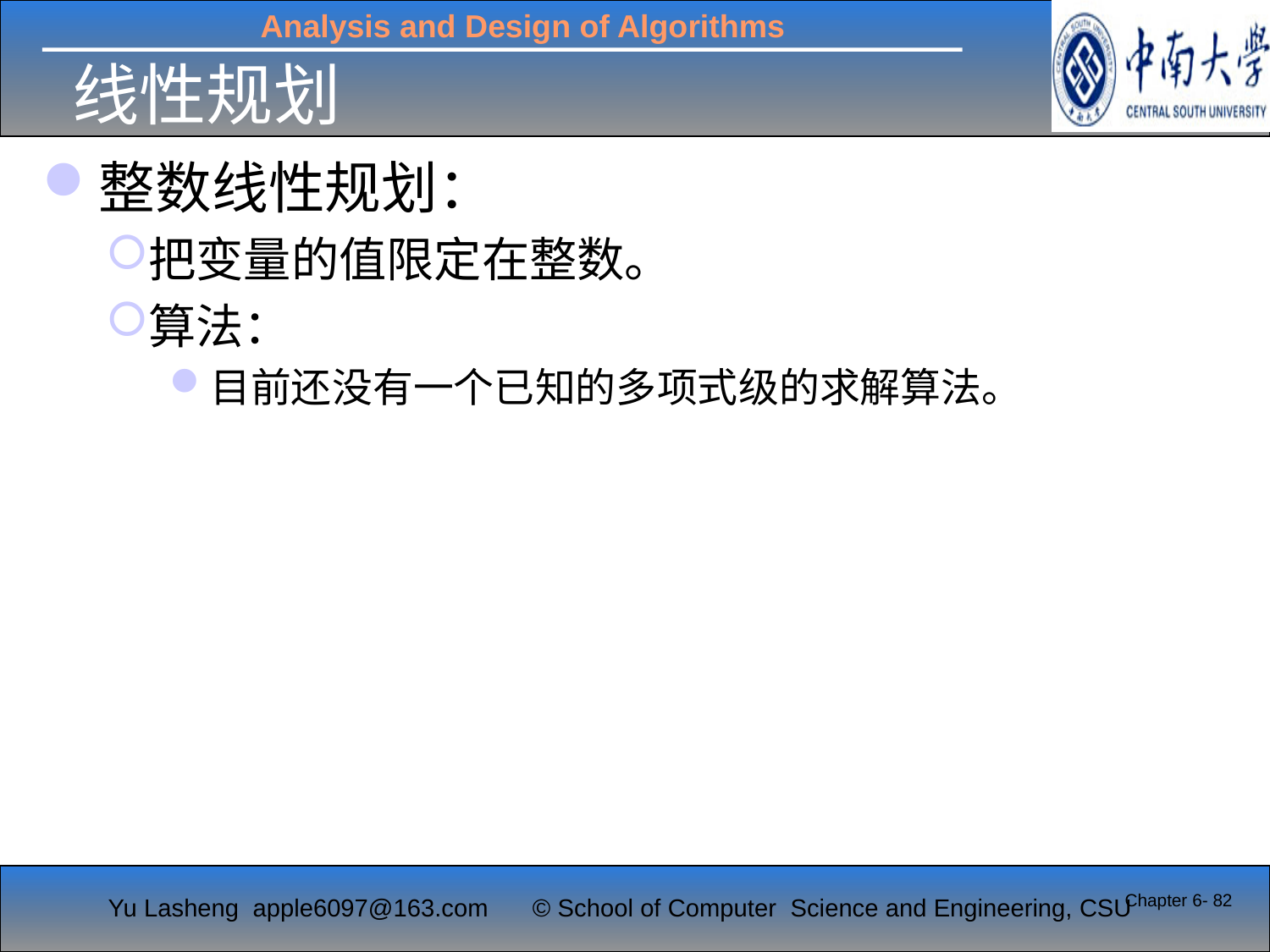

# 线性规划
整数线性规划：
把变量的值限定在整数。
算法：
目前还没有一个已知的多项式级的求解算法。
Chapter 6- 82